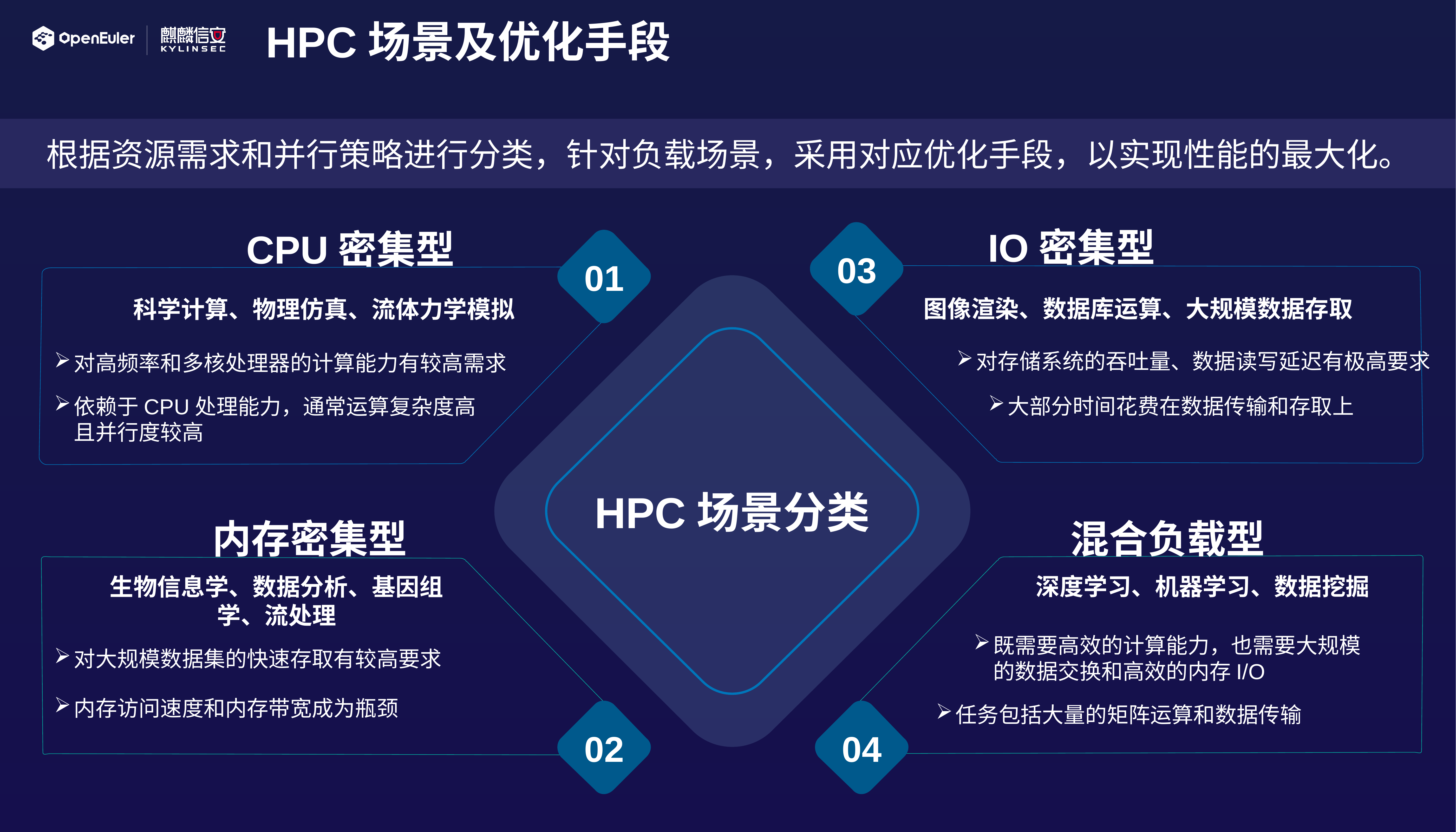

HPC场景及优化手段
根据资源需求和并行策略进行分类，针对负载场景，采用对应优化手段，以实现性能的最大化。
IO密集型
03
CPU密集型
01

图像渲染、数据库运算、大规模数据存取
科学计算、物理仿真、流体力学模拟
HPC场景分类
对存储系统的吞吐量、数据读写延迟有极高要求
对高频率和多核处理器的计算能力有较高需求

依赖于CPU处理能力，通常运算复杂度高且并行度较高
大部分时间花费在数据传输和存取上
内存密集型
混合负载型

生物信息学、数据分析、基因组学、流处理
深度学习、机器学习、数据挖掘
既需要高效的计算能力，也需要大规模的数据交换和高效的内存I/O
对大规模数据集的快速存取有较高要求
内存访问速度和内存带宽成为瓶颈
任务包括大量的矩阵运算和数据传输
02
04